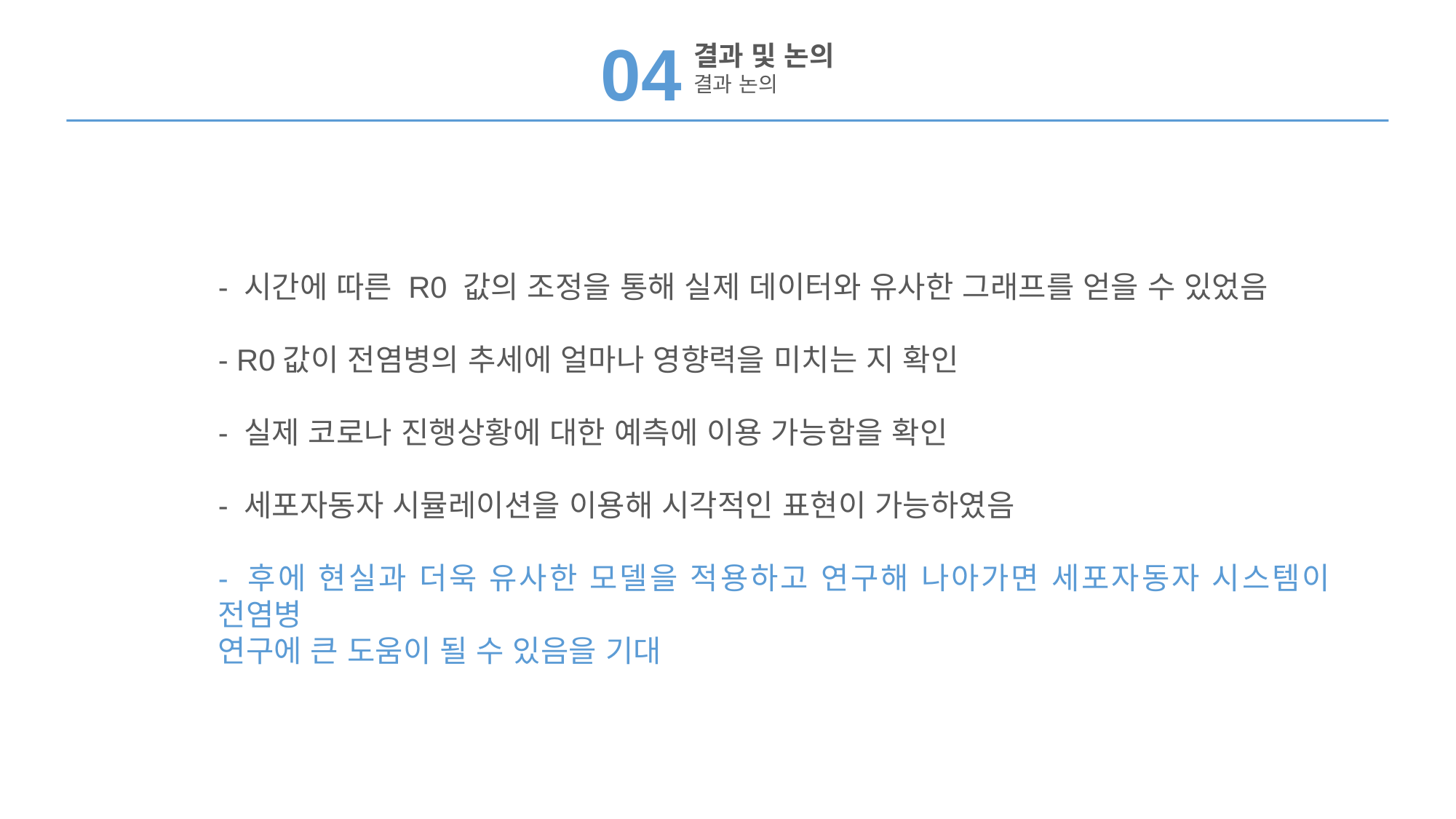

04
결과 및 논의
결과 논의

- 시간에 따른 R0 값의 조정을 통해 실제 데이터와 유사한 그래프를 얻을 수 있었음

- R0값이 전염병의 추세에 얼마나 영향력을 미치는 지 확인

- 실제 코로나 진행상황에 대한 예측에 이용 가능함을 확인

- 세포자동자 시뮬레이션을 이용해 시각적인 표현이 가능하였음

- 후에 현실과 더욱 유사한 모델을 적용하고 연구해 나아가면 세포자동자 시스템이 전염병
연구에 큰 도움이 될 수 있음을 기대